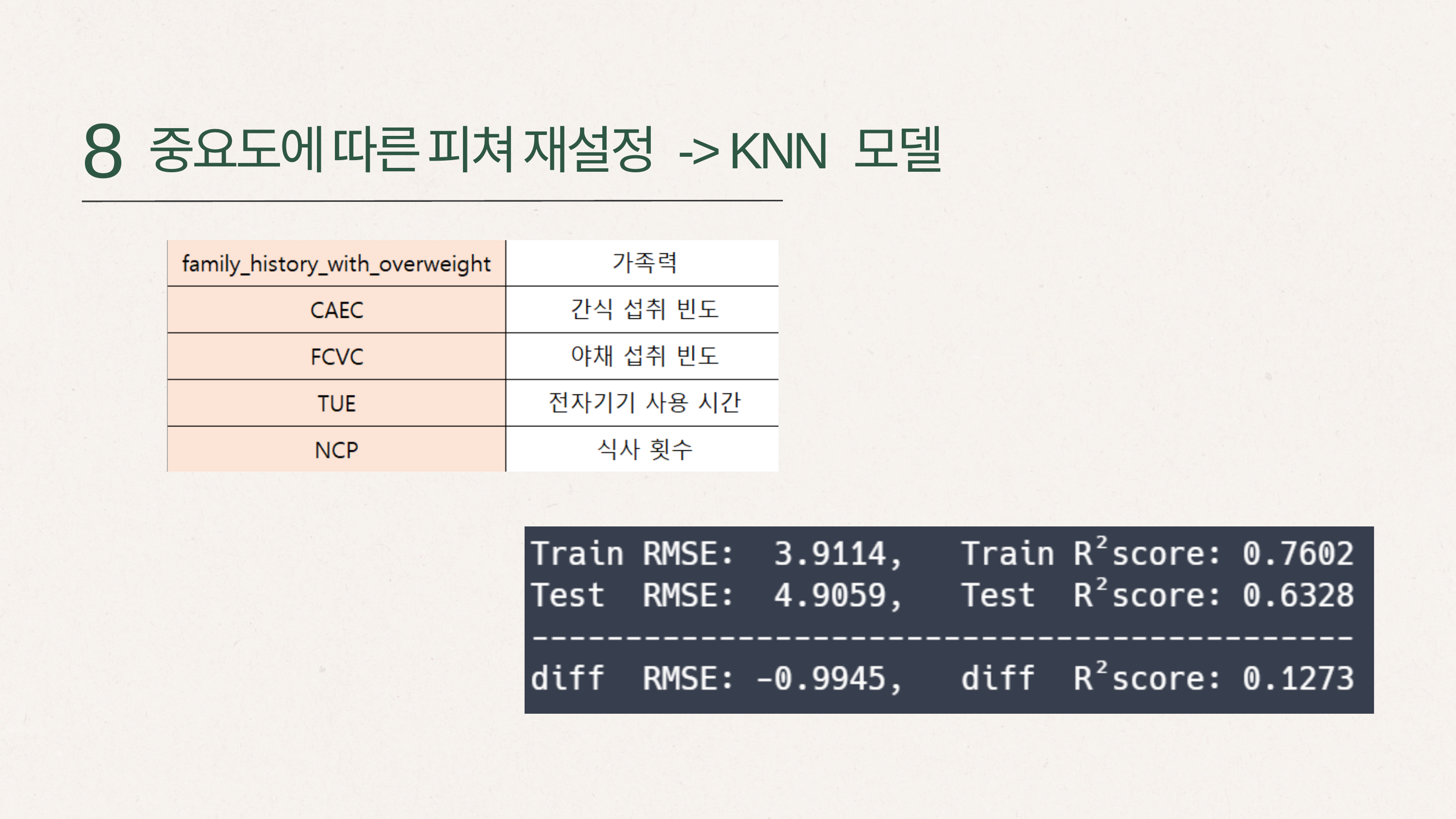

8
중요도에 따른 피쳐 재설정 -> KNN 모델